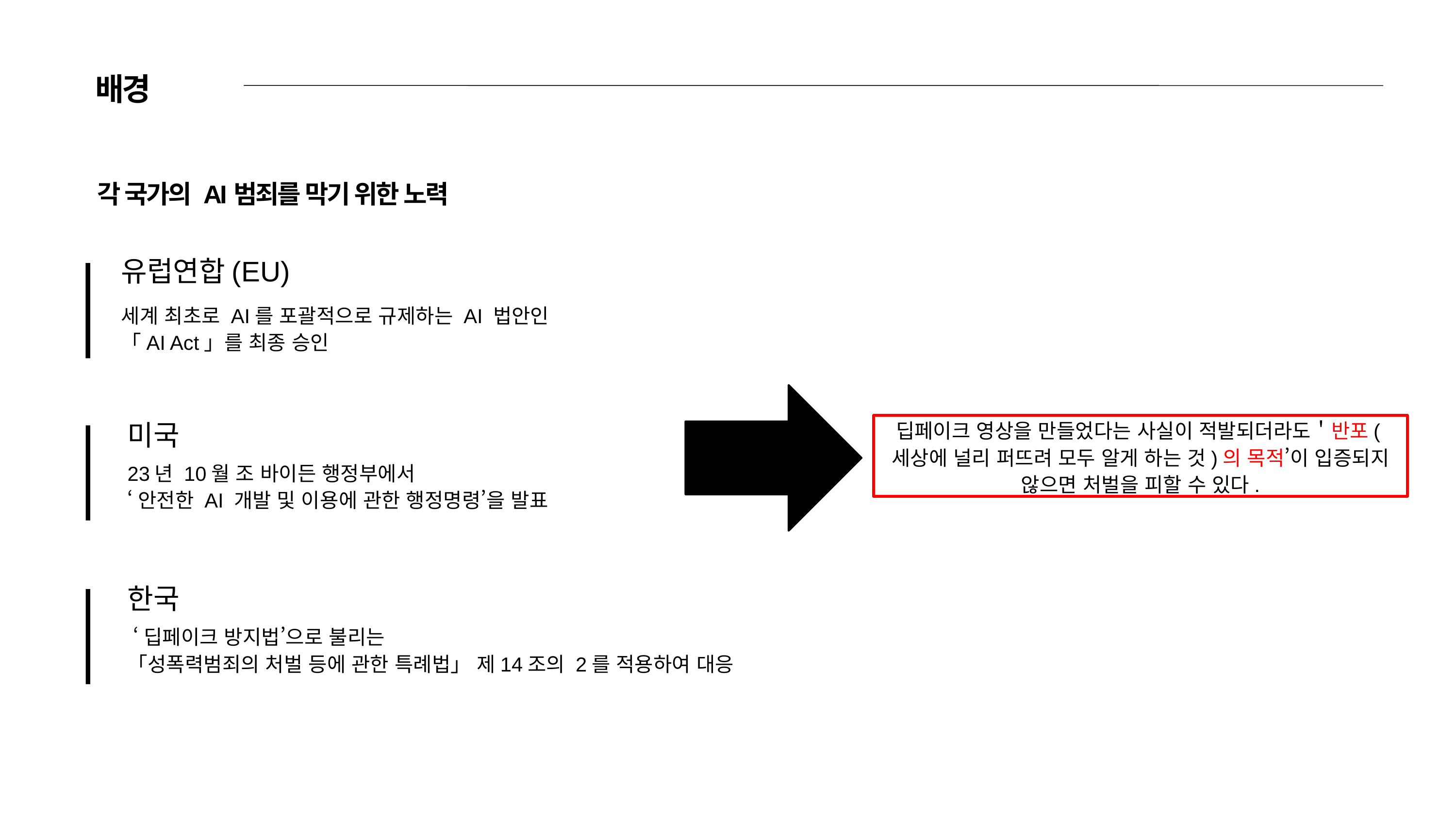

배경

각 국가의 AI범죄를 막기 위한 노력
유럽연합(EU)

세계 최초로 AI를 포괄적으로 규제하는 AI 법안인
「AI Act」를 최종 승인

미국
딥페이크 영상을 만들었다는 사실이 적발되더라도＇반포(세상에 널리 퍼뜨려 모두 알게 하는 것)의 목적’이 입증되지 않으면 처벌을 피할 수 있다.

23년 10월 조 바이든 행정부에서
‘안전한 AI 개발 및 이용에 관한 행정명령’을 발표
한국

 ‘딥페이크 방지법’으로 불리는
「성폭력범죄의 처벌 등에 관한 특례법」 제14조의 2를 적용하여 대응